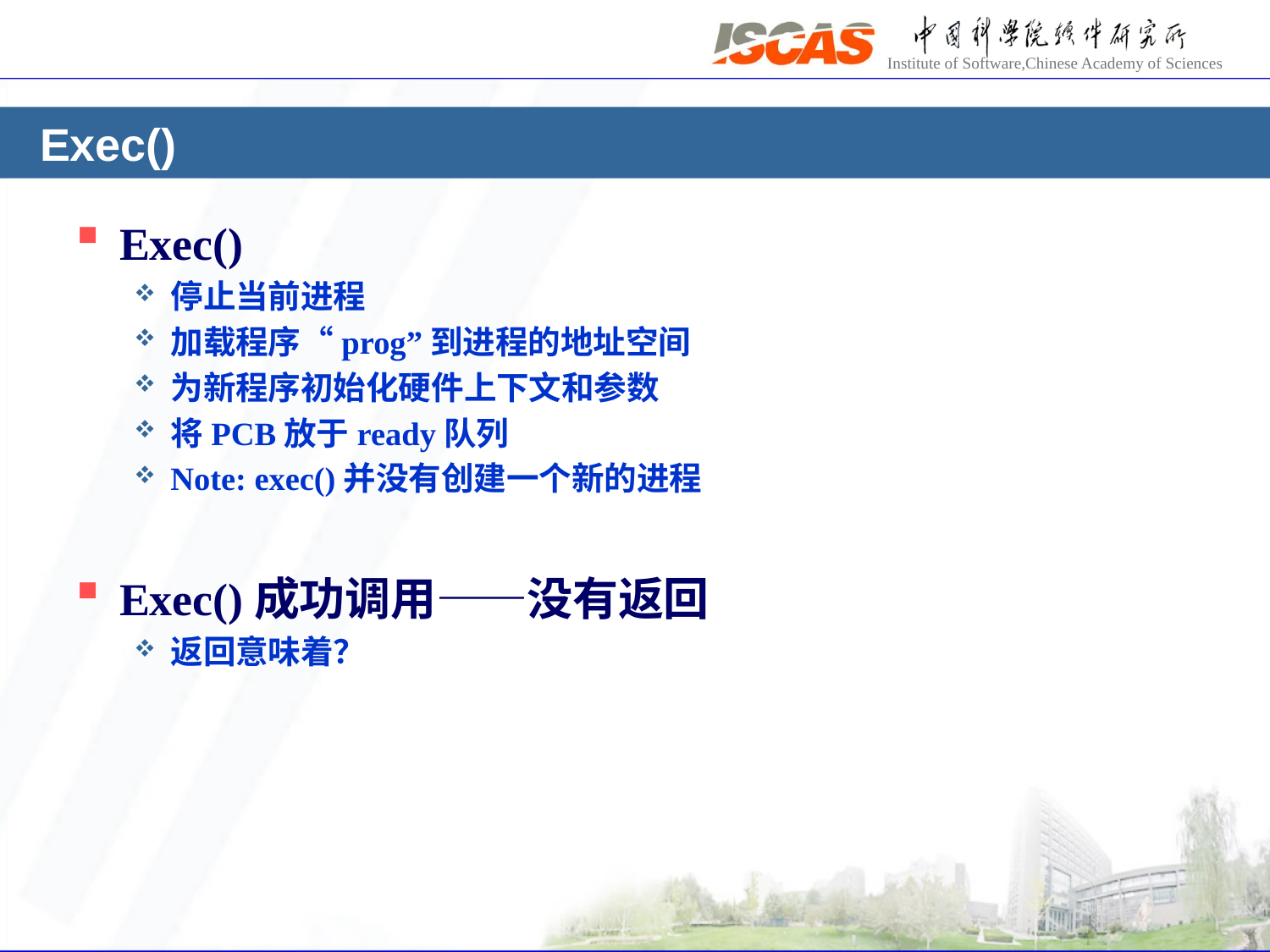

# Exec()
Exec()
停止当前进程
加载程序“prog”到进程的地址空间
为新程序初始化硬件上下文和参数
将PCB放于ready队列
Note: exec()并没有创建一个新的进程

Exec()成功调用——没有返回
返回意味着？